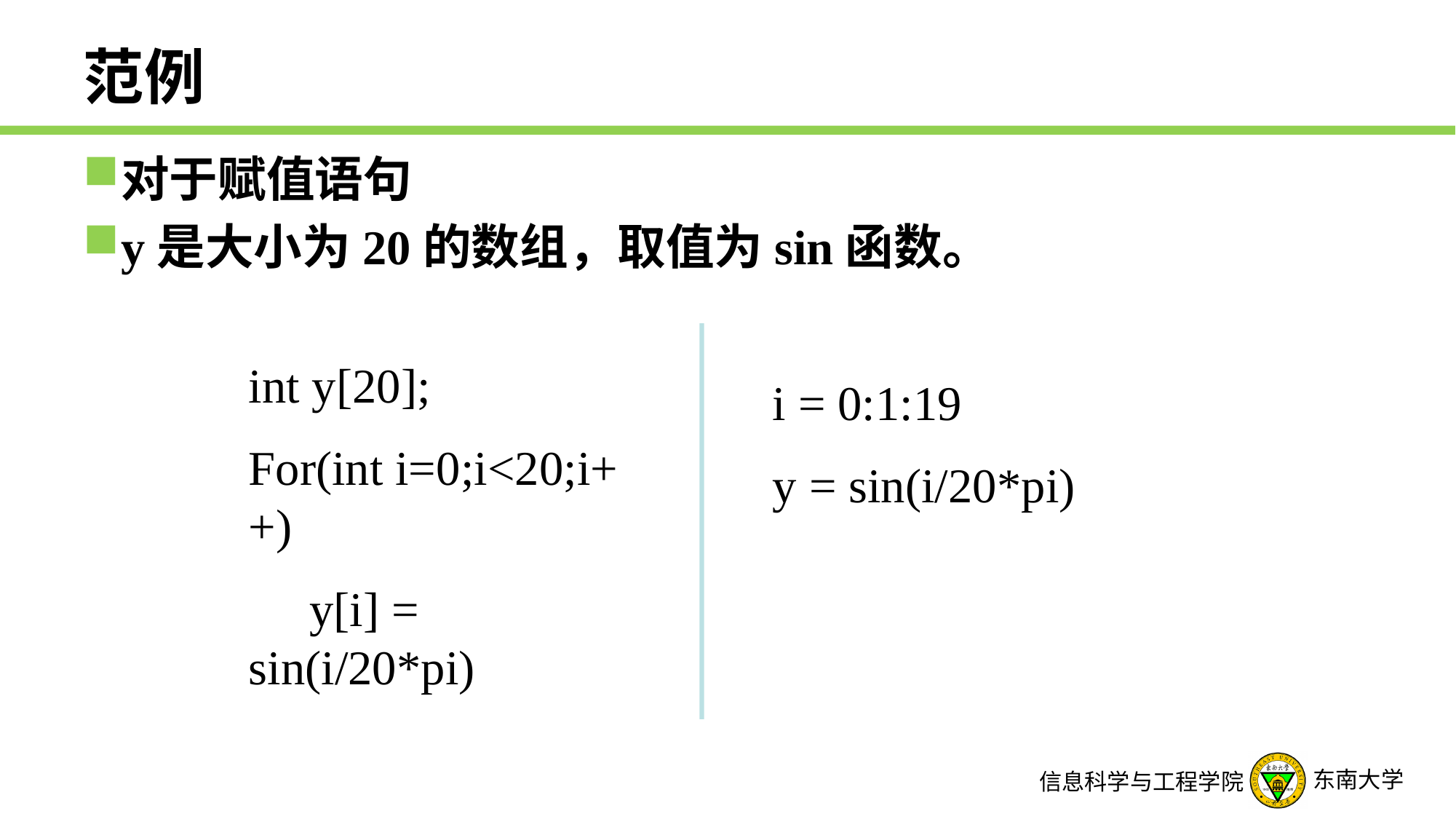

# 范例
对于赋值语句
y是大小为20的数组，取值为sin函数。

int y[20];
For(int i=0;i<20;i++)
     y[i] = sin(i/20*pi)
i = 0:1:19
y = sin(i/20*pi)